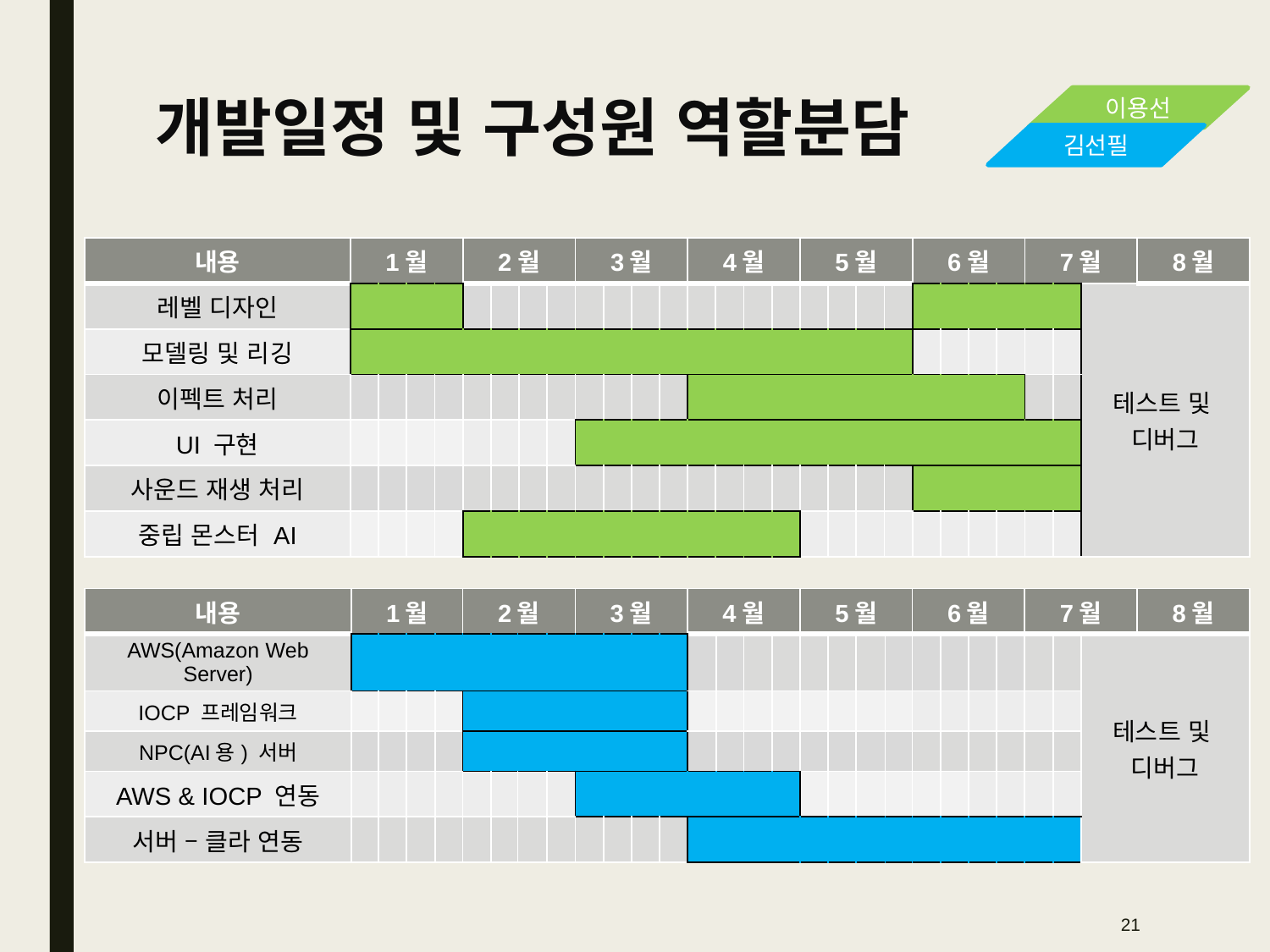

이용선
# 개발일정 및 구성원 역할분담
김선필
| 내용 | 1월 |  |  |  | 2월 |  |  |  | 3월 |  |  |  | 4월 |  |  |  | 5월 |  |  |  | 6월 |  |  |  | 7월 |  |  | 8월 |
| --- | --- | --- | --- | --- | --- | --- | --- | --- | --- | --- | --- | --- | --- | --- | --- | --- | --- | --- | --- | --- | --- | --- | --- | --- | --- | --- | --- | --- |
| 레벨 디자인 |  |  |  |  |  |  |  |  |  |  |  |  |  |  |  |  |  |  |  |  |  |  |  |  |  |  | 테스트 및 디버그 |  |
| 모델링 및 리깅 |  |  |  |  |  |  |  |  |  |  |  |  |  |  |  |  |  |  |  |  |  |  |  |  |  |  |  |  |
| 이펙트 처리 |  |  |  |  |  |  |  |  |  |  |  |  |  |  |  |  |  |  |  |  |  |  |  |  |  |  |  |  |
| UI 구현 |  |  |  |  |  |  |  |  |  |  |  |  |  |  |  |  |  |  |  |  |  |  |  |  |  |  |  |  |
| 사운드 재생 처리 |  |  |  |  |  |  |  |  |  |  |  |  |  |  |  |  |  |  |  |  |  |  |  |  |  |  |  |  |
| 중립 몬스터 AI |  |  |  |  |  |  |  |  |  |  |  |  |  |  |  |  |  |  |  |  |  |  |  |  |  |  |  |  |
| 내용 | 1월 |  |  |  | 2월 |  |  |  | 3월 |  |  |  | 4월 |  |  |  | 5월 |  |  |  | 6월 |  |  |  | 7월 |  |  | 8월 |
| --- | --- | --- | --- | --- | --- | --- | --- | --- | --- | --- | --- | --- | --- | --- | --- | --- | --- | --- | --- | --- | --- | --- | --- | --- | --- | --- | --- | --- |
| AWS(Amazon Web Server) |  |  |  |  |  |  |  |  |  |  |  |  |  |  |  |  |  |  |  |  |  |  |  |  |  |  | 테스트 및 디버그 |  |
| IOCP 프레임워크 |  |  |  |  |  |  |  |  |  |  |  |  |  |  |  |  |  |  |  |  |  |  |  |  |  |  |  |  |
| NPC(AI용) 서버 |  |  |  |  |  |  |  |  |  |  |  |  |  |  |  |  |  |  |  |  |  |  |  |  |  |  |  |  |
| AWS & IOCP 연동 |  |  |  |  |  |  |  |  |  |  |  |  |  |  |  |  |  |  |  |  |  |  |  |  |  |  |  |  |
| 서버 – 클라 연동 |  |  |  |  |  |  |  |  |  |  |  |  |  |  |  |  |  |  |  |  |  |  |  |  |  |  |  |  |
21